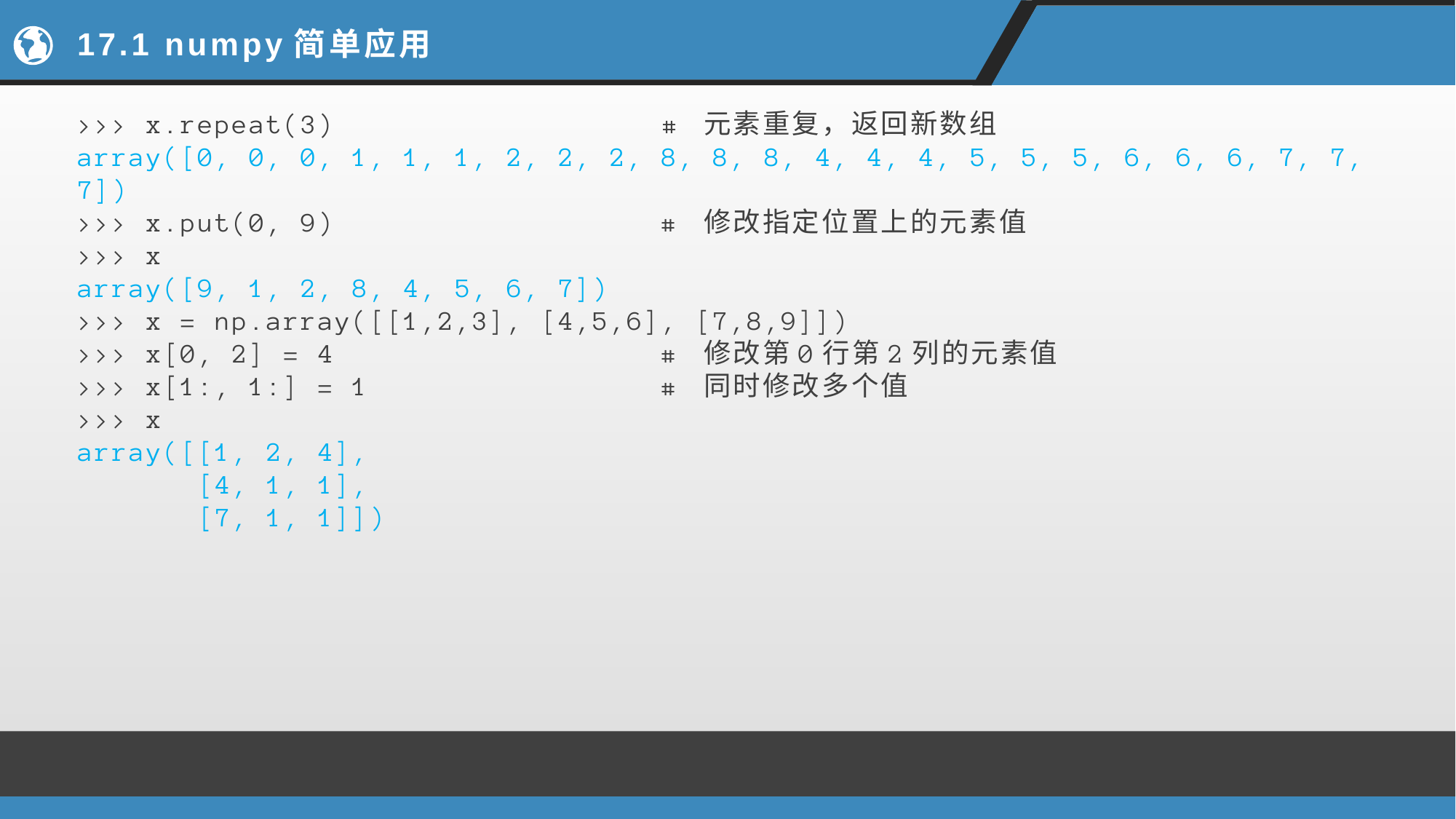

# 17.1 numpy简单应用

>>> x.repeat(3)                   # 元素重复，返回新数组
array([0, 0, 0, 1, 1, 1, 2, 2, 2, 8, 8, 8, 4, 4, 4, 5, 5, 5, 6, 6, 6, 7, 7, 7])
>>> x.put(0, 9)                   # 修改指定位置上的元素值
>>> x
array([9, 1, 2, 8, 4, 5, 6, 7])
>>> x = np.array([[1,2,3], [4,5,6], [7,8,9]])
>>> x[0, 2] = 4                   # 修改第0行第2列的元素值
>>> x[1:, 1:] = 1                 # 同时修改多个值
>>> x
array([[1, 2, 4],
       [4, 1, 1],
       [7, 1, 1]])